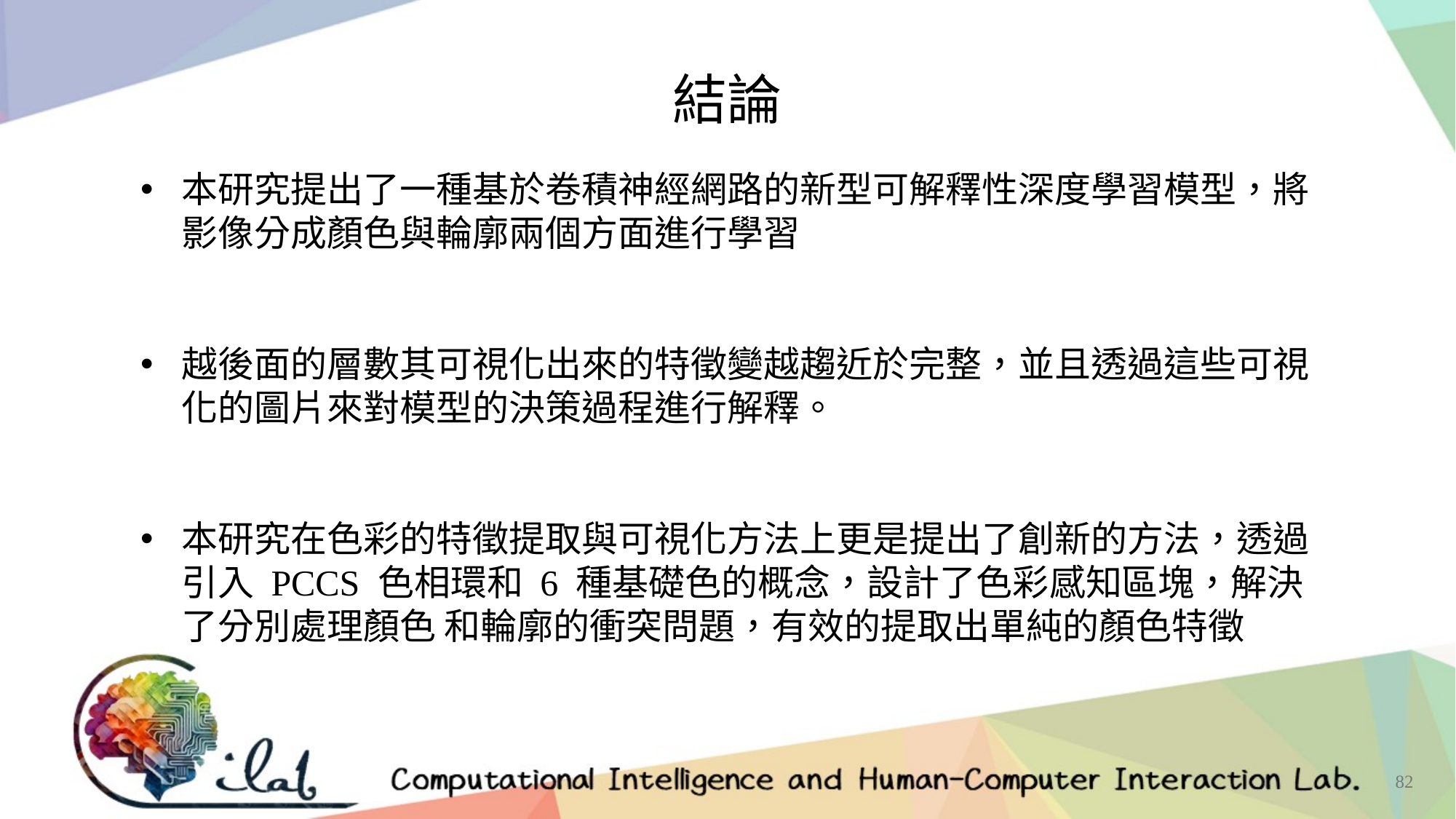

結論
本研究提出了一種基於卷積神經網路的新型可解釋性深度學習模型，將影像分成顏色與輪廓兩個方面進行學習

越後面的層數其可視化出來的特徵變越趨近於完整，並且透過這些可視化的圖片來對模型的決策過程進行解釋。

本研究在色彩的特徵提取與可視化方法上更是提出了創新的方法，透過引入 PCCS 色相環和 6 種基礎色的概念，設計了色彩感知區塊，解決了分別處理顏色 和輪廓的衝突問題，有效的提取出單純的顏色特徵
82